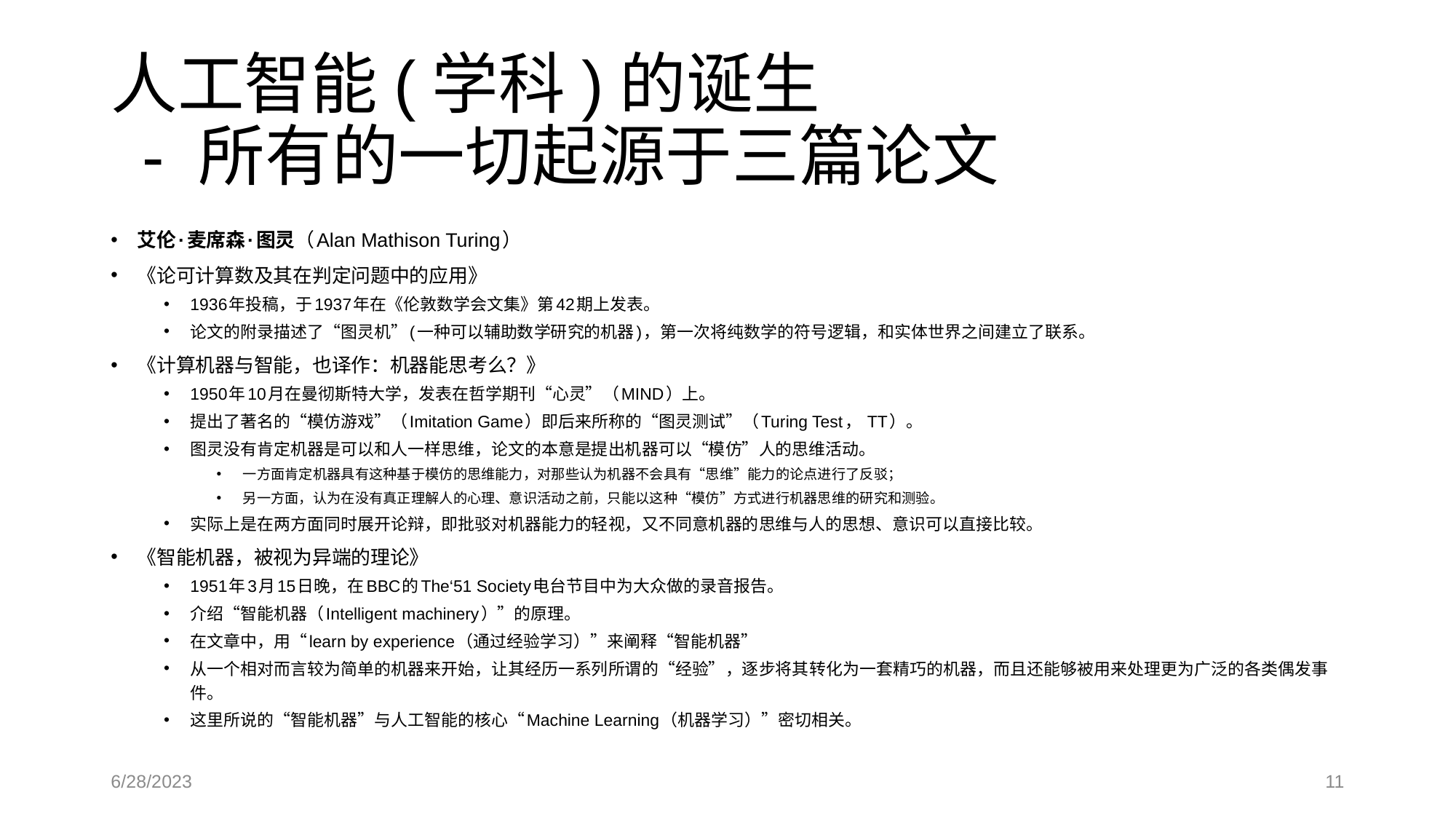

# 人工智能(学科)的诞生 - 所有的一切起源于三篇论文
艾伦·麦席森·图灵（Alan Mathison Turing）
《论可计算数及其在判定问题中的应用》
1936年投稿，于1937年在《伦敦数学会文集》第42期上发表。
论文的附录描述了“图灵机”(一种可以辅助数学研究的机器)，第一次将纯数学的符号逻辑，和实体世界之间建立了联系。
《计算机器与智能，也译作：机器能思考么？》
1950年10月在曼彻斯特大学，发表在哲学期刊“心灵”（MIND）上。
提出了著名的“模仿游戏”（Imitation Game）即后来所称的“图灵测试”（Turing Test， TT）。
图灵没有肯定机器是可以和人一样思维，论文的本意是提出机器可以“模仿”人的思维活动。
一方面肯定机器具有这种基于模仿的思维能力，对那些认为机器不会具有“思维”能力的论点进行了反驳；
另一方面，认为在没有真正理解人的心理、意识活动之前，只能以这种“模仿”方式进行机器思维的研究和测验。
实际上是在两方面同时展开论辩，即批驳对机器能力的轻视，又不同意机器的思维与人的思想、意识可以直接比较。
《智能机器，被视为异端的理论》
1951年3月15日晚，在BBC的The‘51 Society电台节目中为大众做的录音报告。
介绍“智能机器（Intelligent machinery）”的原理。
在文章中，用“learn by experience（通过经验学习）”来阐释“智能机器”
从一个相对而言较为简单的机器来开始，让其经历一系列所谓的“经验”，逐步将其转化为一套精巧的机器，而且还能够被用来处理更为广泛的各类偶发事件。
这里所说的“智能机器”与人工智能的核心“Machine Learning（机器学习）”密切相关。
6/28/2023
11